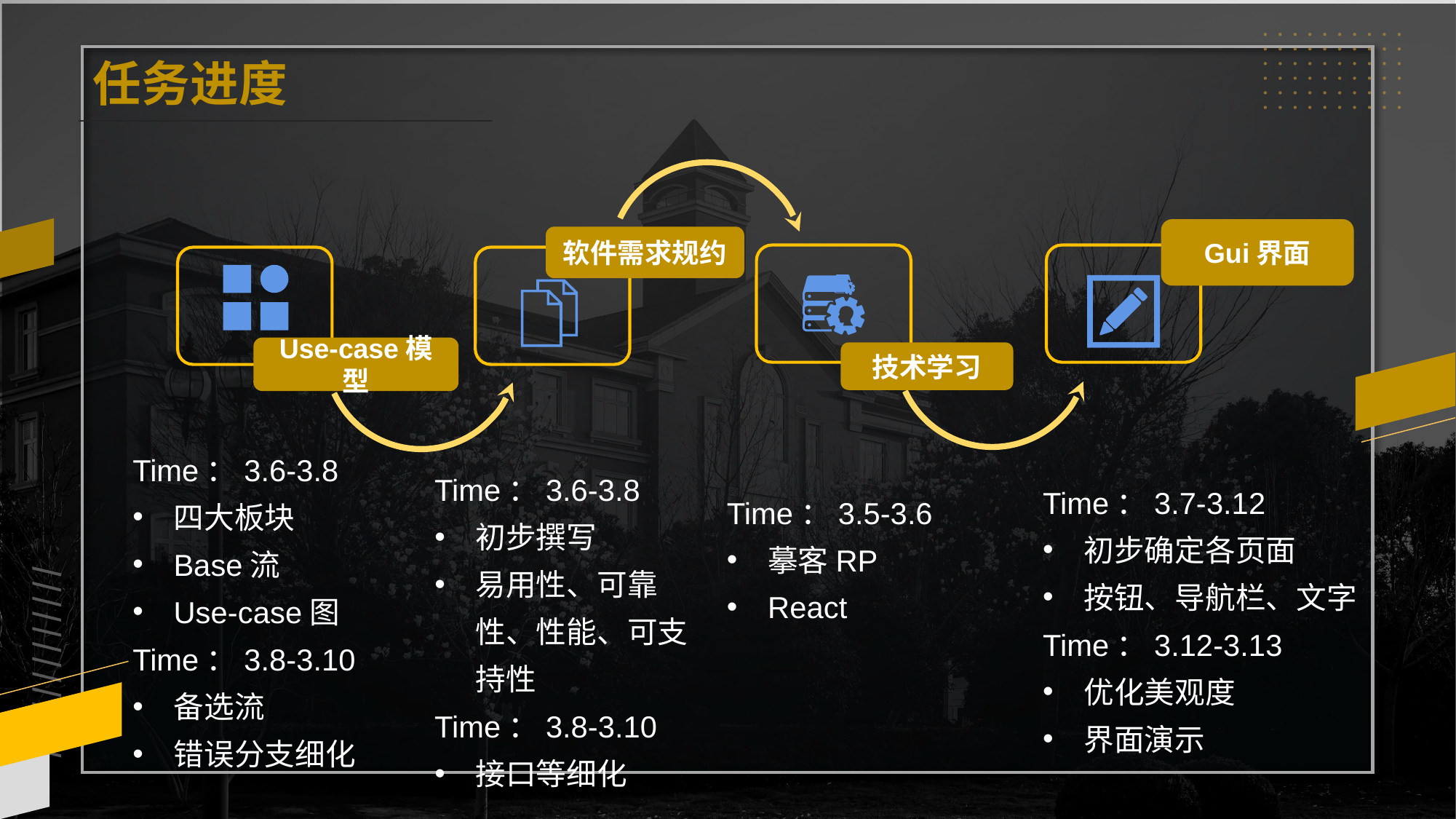

任务进度

Gui界面
软件需求规约

Use-case模型
技术学习
Time：3.6-3.8
四大板块
Base流
Use-case图
Time：3.8-3.10
备选流
错误分支细化

Time：3.6-3.8
初步撰写
易用性、可靠性、性能、可支持性
Time：3.8-3.10
接口等细化
Time：3.7-3.12
初步确定各页面
按钮、导航栏、文字
Time：3.12-3.13
优化美观度
界面演示

Time：3.5-3.6
摹客RP
React